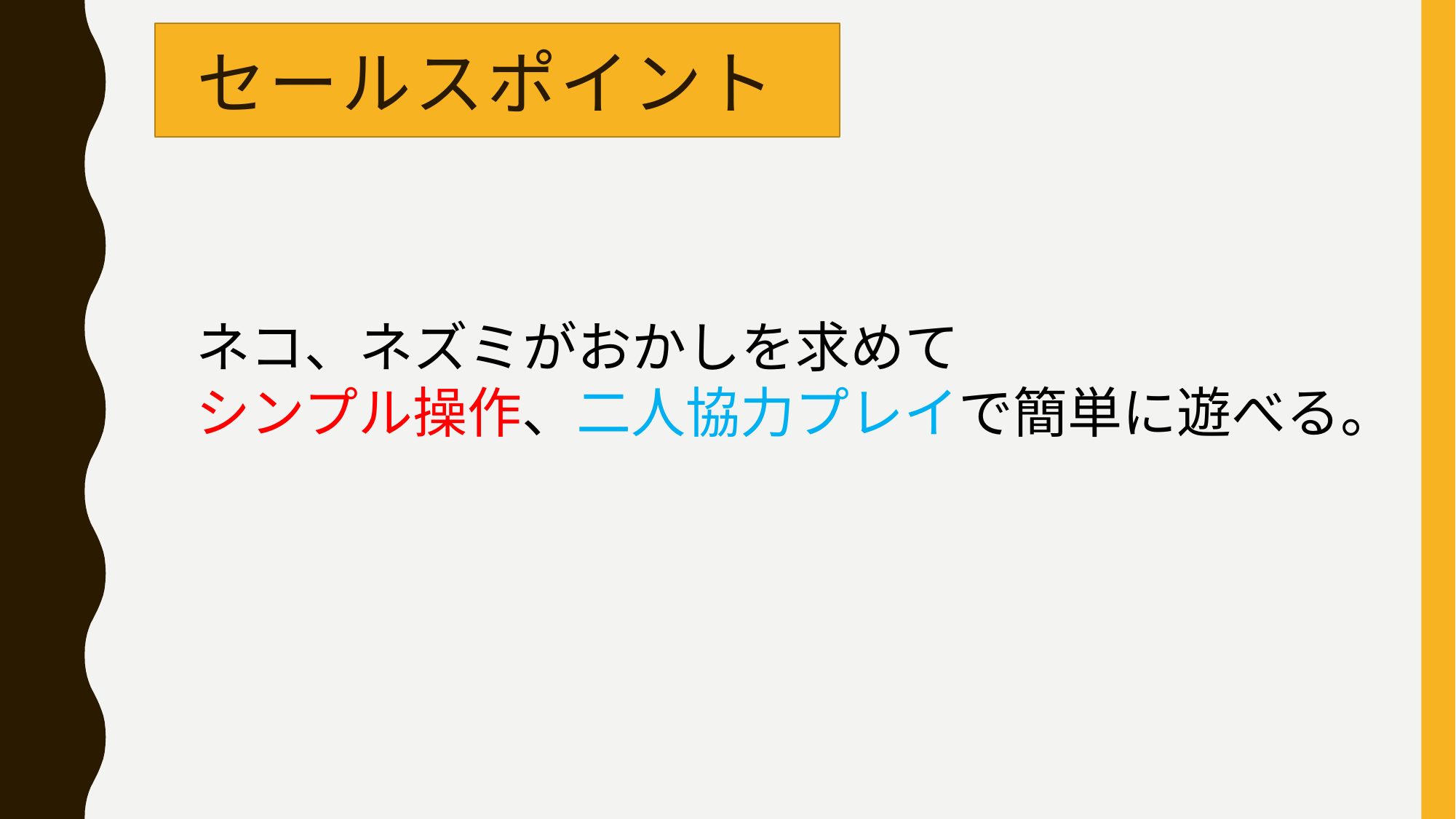

# セールスポイント
ネコ、ネズミがおかしを求めて
シンプル操作、二人協力プレイで簡単に遊べる。